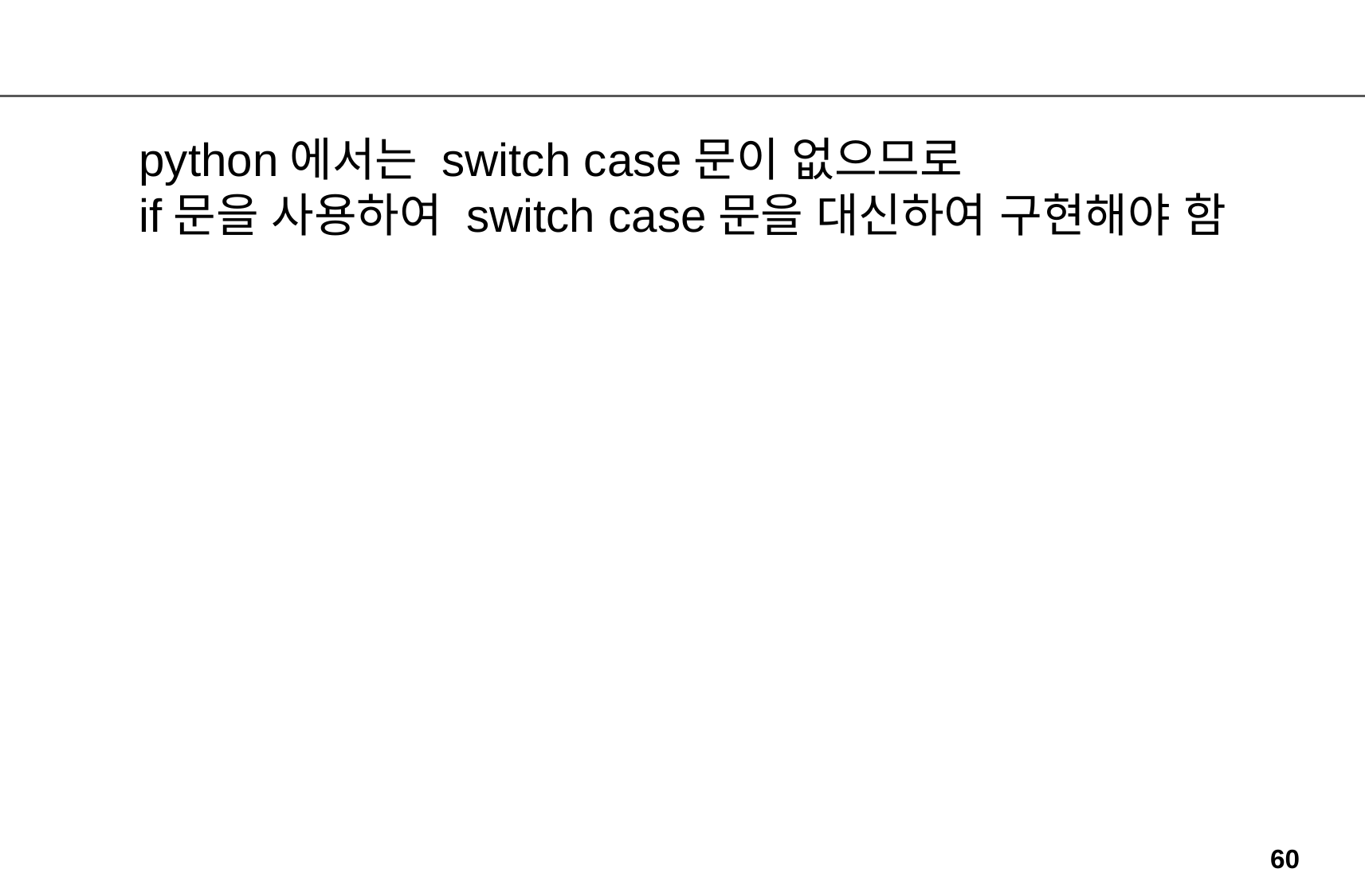

python에서는 switch case문이 없으므로
if문을 사용하여 switch case문을 대신하여 구현해야 함